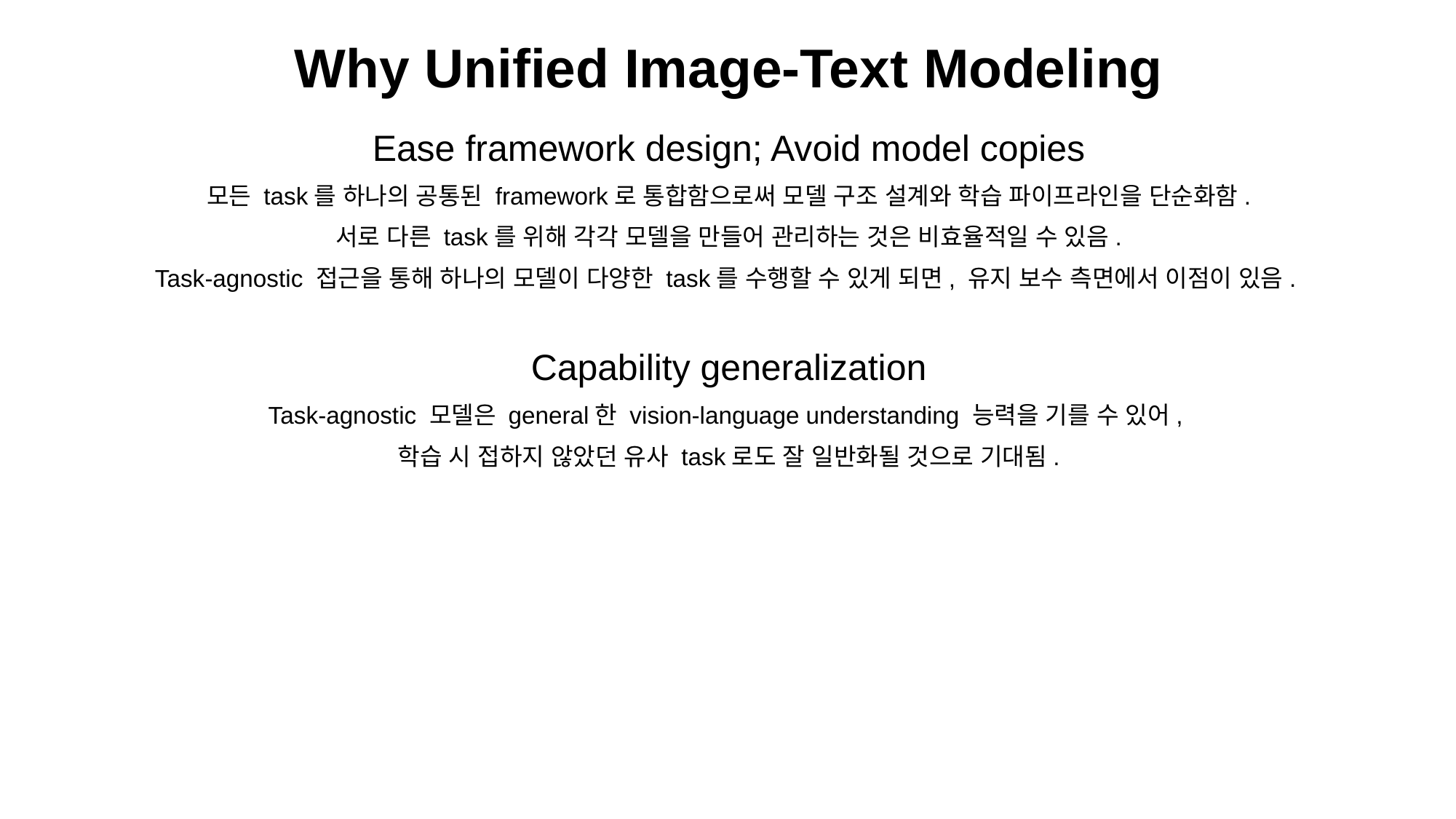

# Why Unified Image-Text Modeling
Ease framework design; Avoid model copies
모든 task를 하나의 공통된 framework로 통합함으로써 모델 구조 설계와 학습 파이프라인을 단순화함.
서로 다른 task를 위해 각각 모델을 만들어 관리하는 것은 비효율적일 수 있음.
Task-agnostic 접근을 통해 하나의 모델이 다양한 task를 수행할 수 있게 되면, 유지 보수 측면에서 이점이 있음.

Capability generalization
Task-agnostic 모델은 general한 vision-language understanding 능력을 기를 수 있어,
학습 시 접하지 않았던 유사 task로도 잘 일반화될 것으로 기대됨.
11